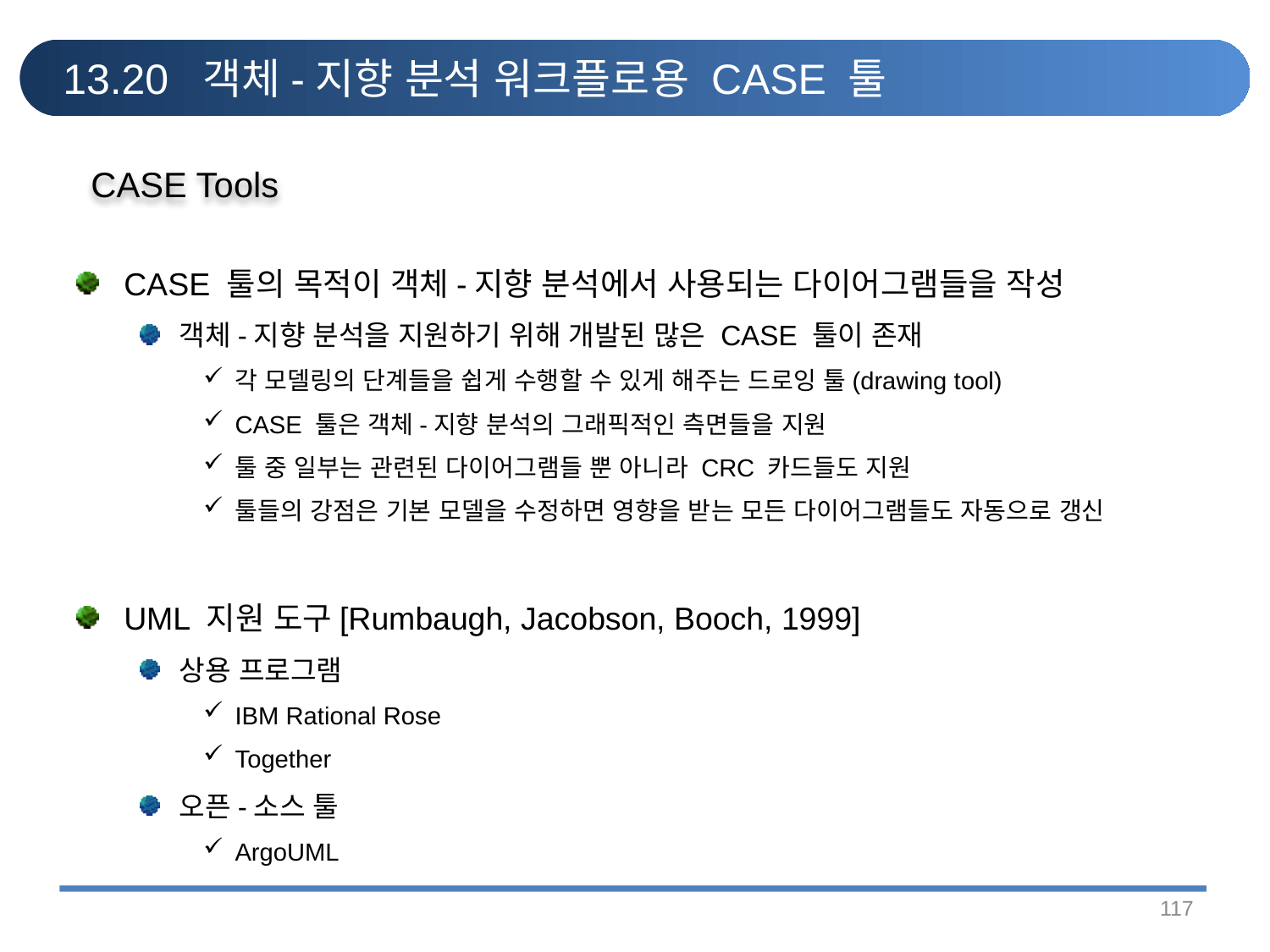

# 13.20  객체-지향 분석 워크플로용 CASE 툴
CASE Tools
CASE 툴의 목적이 객체-지향 분석에서 사용되는 다이어그램들을 작성
객체-지향 분석을 지원하기 위해 개발된 많은 CASE 툴이 존재
각 모델링의 단계들을 쉽게 수행할 수 있게 해주는 드로잉 툴(drawing tool)
CASE 툴은 객체-지향 분석의 그래픽적인 측면들을 지원
툴 중 일부는 관련된 다이어그램들 뿐 아니라 CRC 카드들도 지원
툴들의 강점은 기본 모델을 수정하면 영향을 받는 모든 다이어그램들도 자동으로 갱신

UML 지원 도구[Rumbaugh, Jacobson, Booch, 1999]
상용 프로그램
IBM Rational Rose
Together
오픈-소스 툴
ArgoUML
117